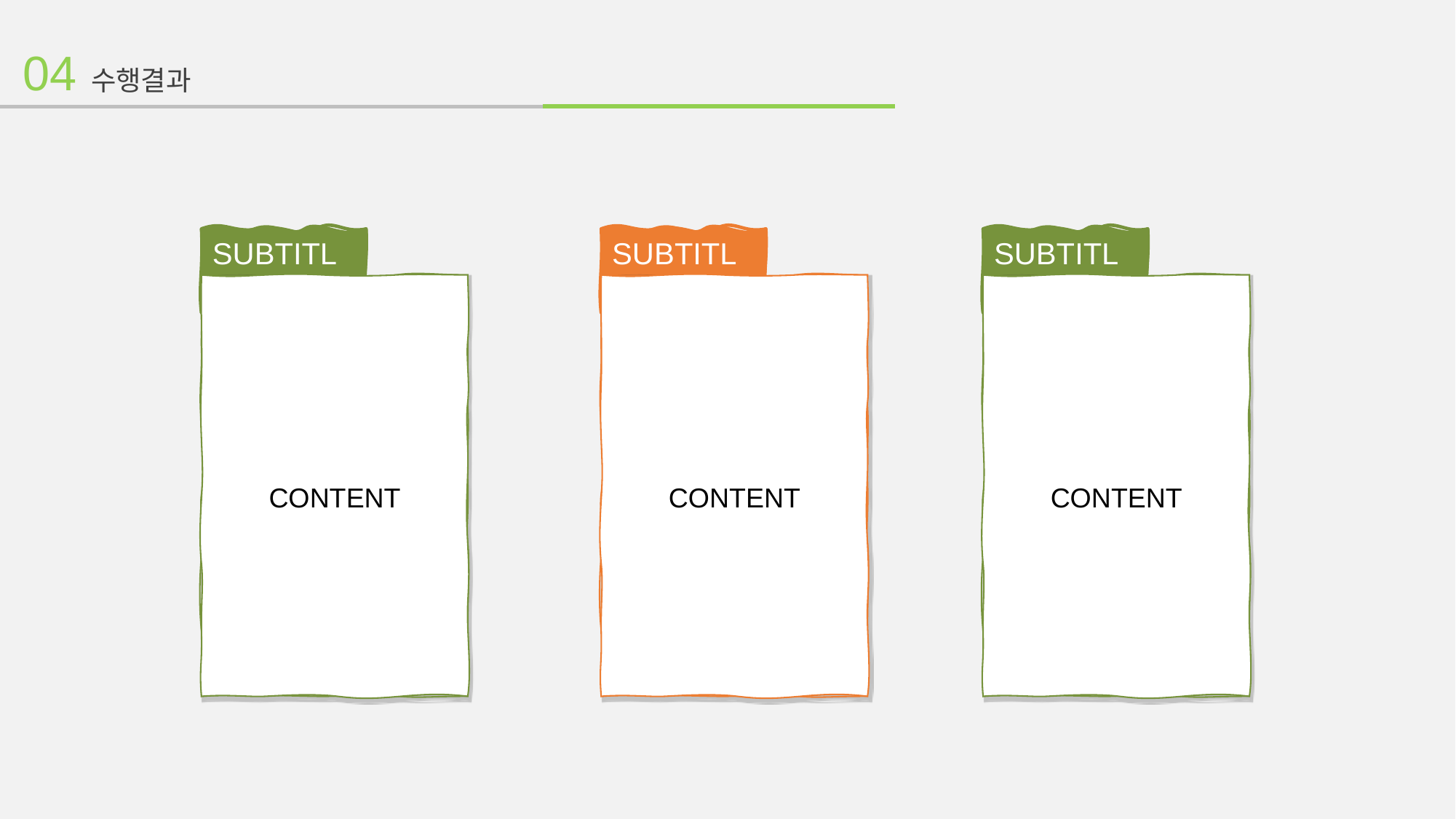

04 수행결과
SUBTITLE
SUBTITLE
SUBTITLE

CONTENT
CONTENT
CONTENT